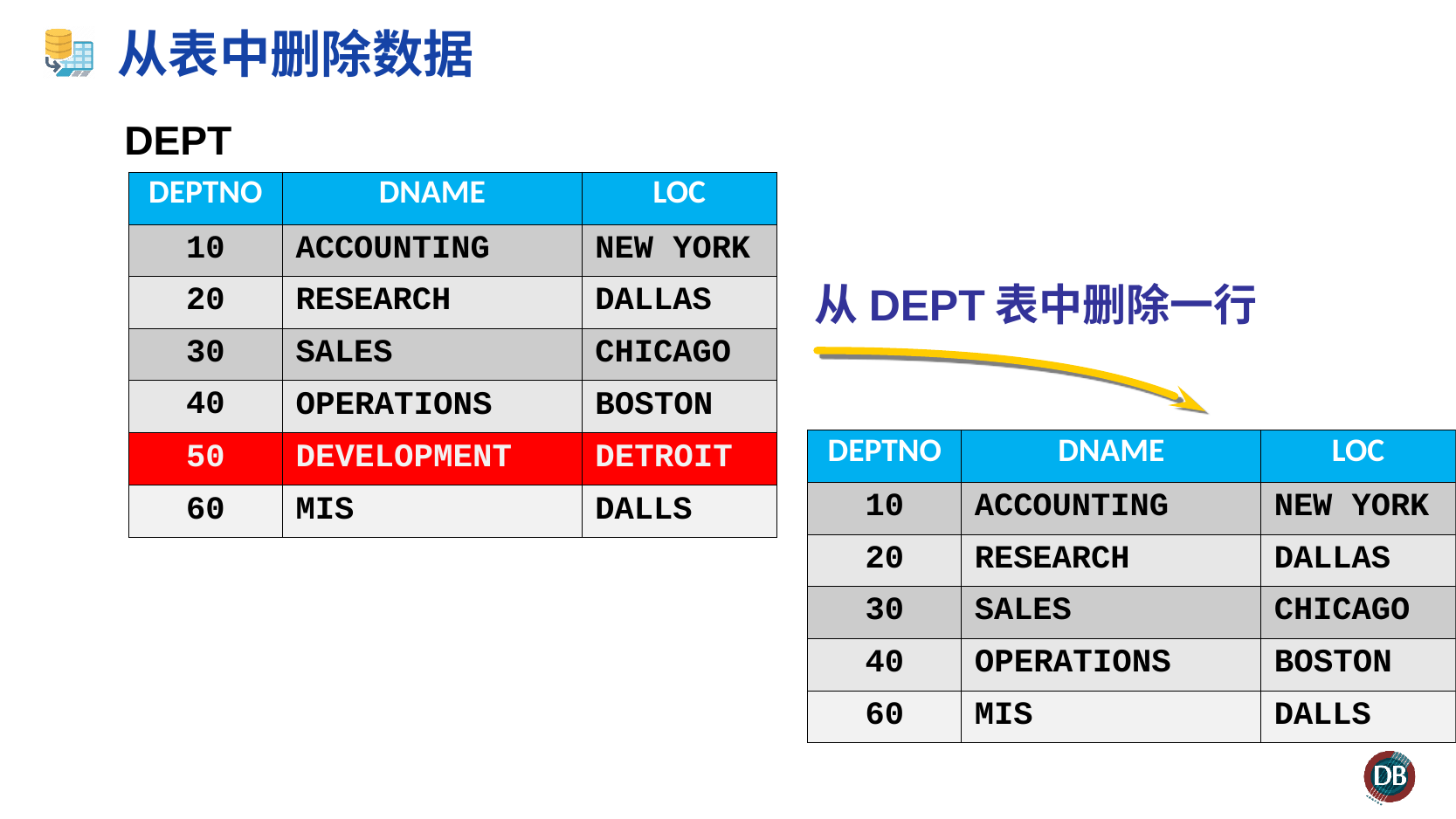

# 从表中删除数据
DEPT
| DEPTNO | DNAME | LOC |
| --- | --- | --- |
| 10 | ACCOUNTING | NEW YORK |
| 20 | RESEARCH | DALLAS |
| 30 | SALES | CHICAGO |
| 40 | OPERATIONS | BOSTON |
| 50 | DEVELOPMENT | DETROIT |
| 60 | MIS | DALLS |
从DEPT表中删除一行

| DEPTNO | DNAME | LOC |
| --- | --- | --- |
| 10 | ACCOUNTING | NEW YORK |
| 20 | RESEARCH | DALLAS |
| 30 | SALES | CHICAGO |
| 40 | OPERATIONS | BOSTON |
| 60 | MIS | DALLS |